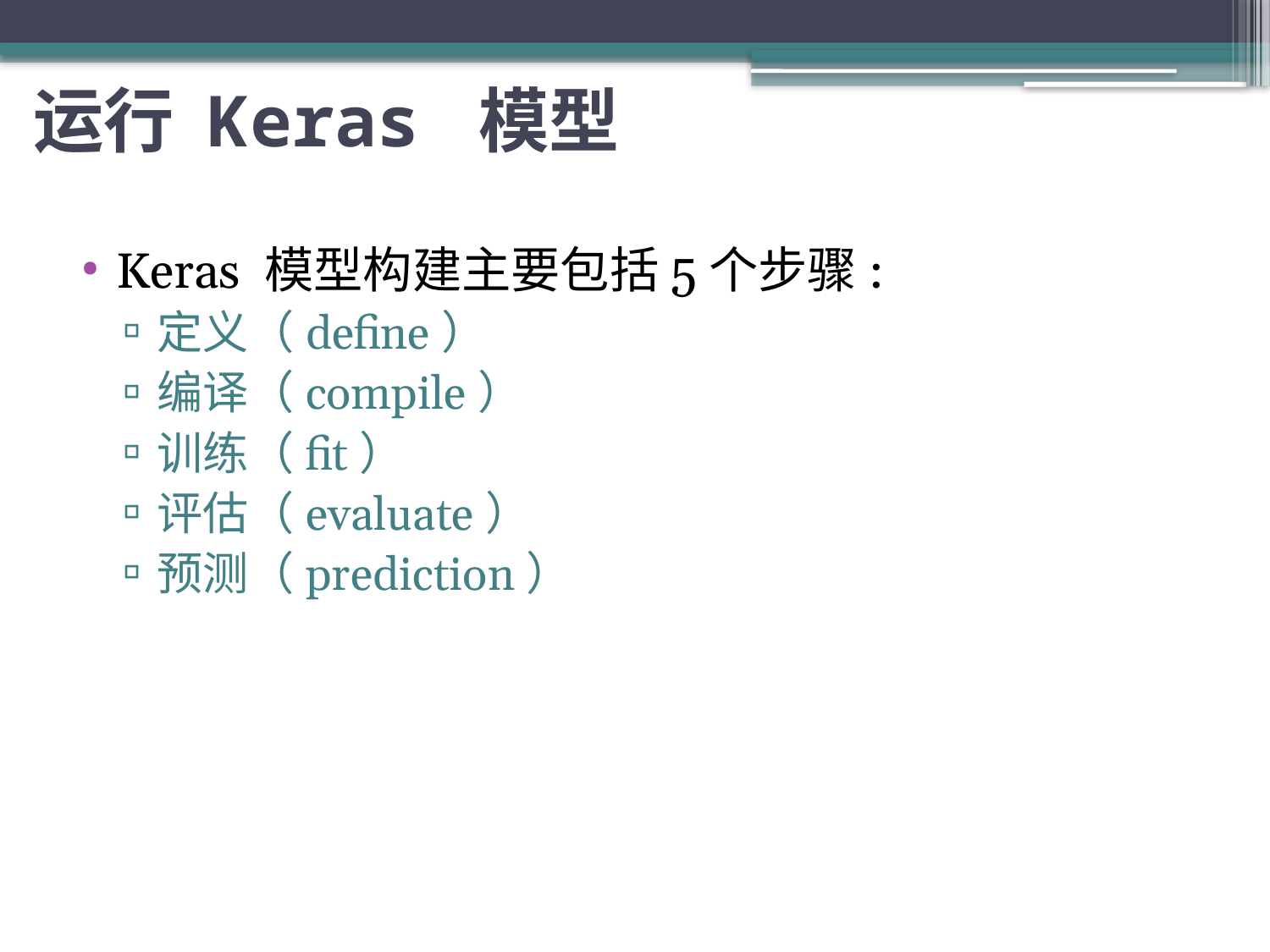

# 运行 Keras 模型
Keras 模型构建主要包括5个步骤:
定义（define）
编译（compile）
训练（fit）
评估（evaluate）
预测（prediction）